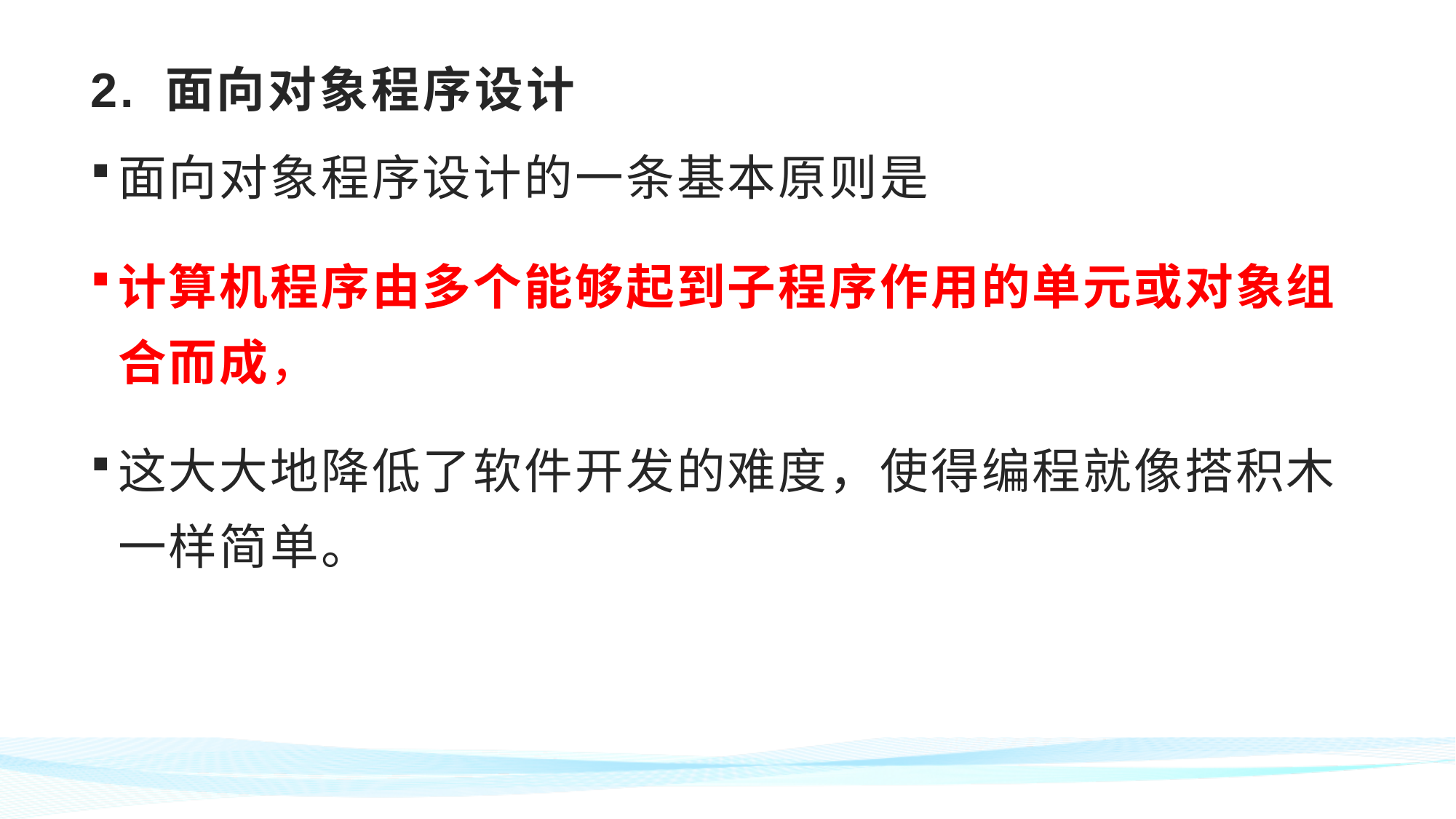

# 2. 面向对象程序设计
面向对象程序设计的一条基本原则是
计算机程序由多个能够起到子程序作用的单元或对象组合而成，
这大大地降低了软件开发的难度，使得编程就像搭积木一样简单。